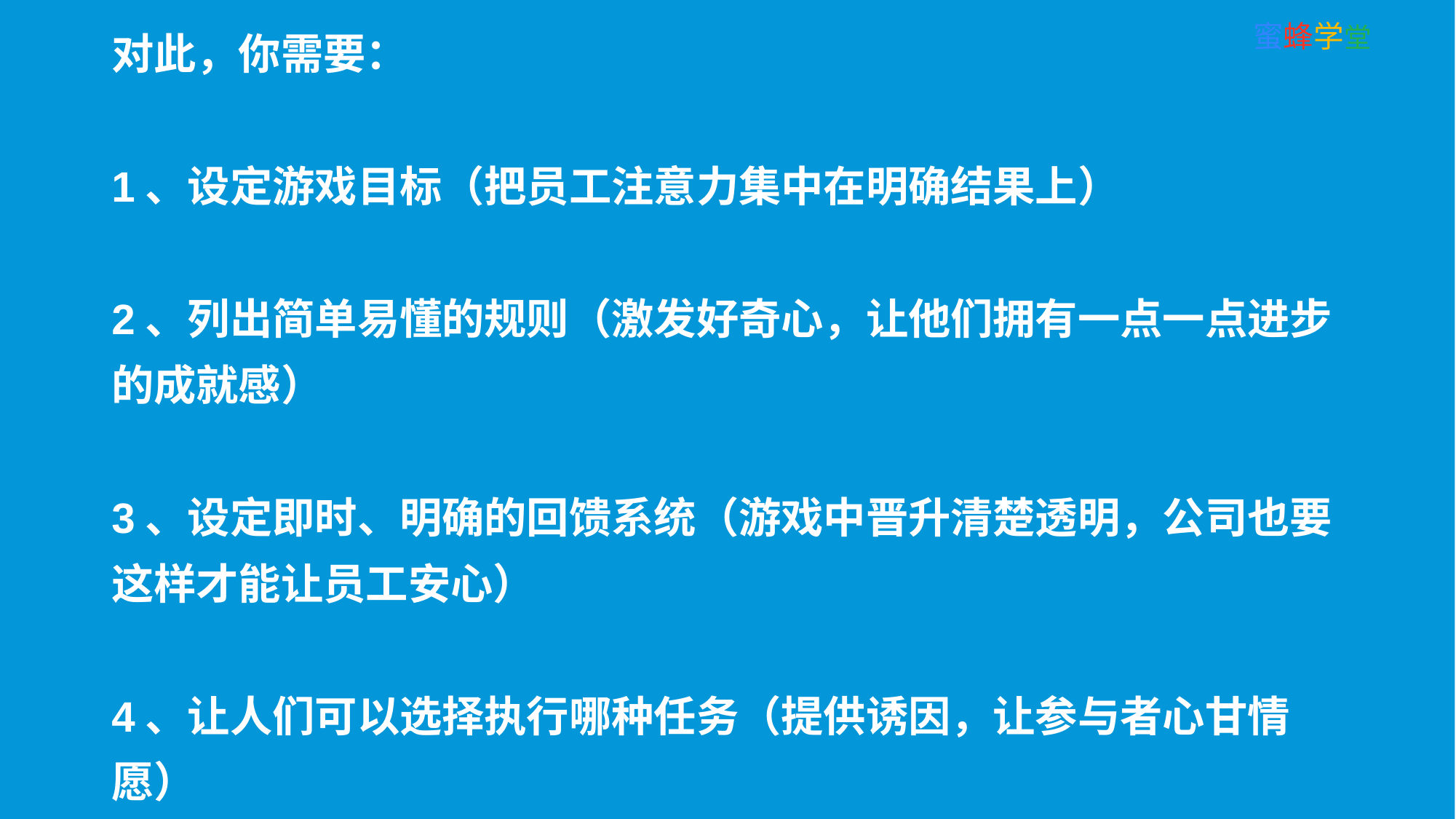

对此，你需要：

1、设定游戏目标（把员工注意力集中在明确结果上）

2、列出简单易懂的规则（激发好奇心，让他们拥有一点一点进步的成就感）

3、设定即时、明确的回馈系统（游戏中晋升清楚透明，公司也要这样才能让员工安心）

4、让人们可以选择执行哪种任务（提供诱因，让参与者心甘情愿）
蜜蜂学堂